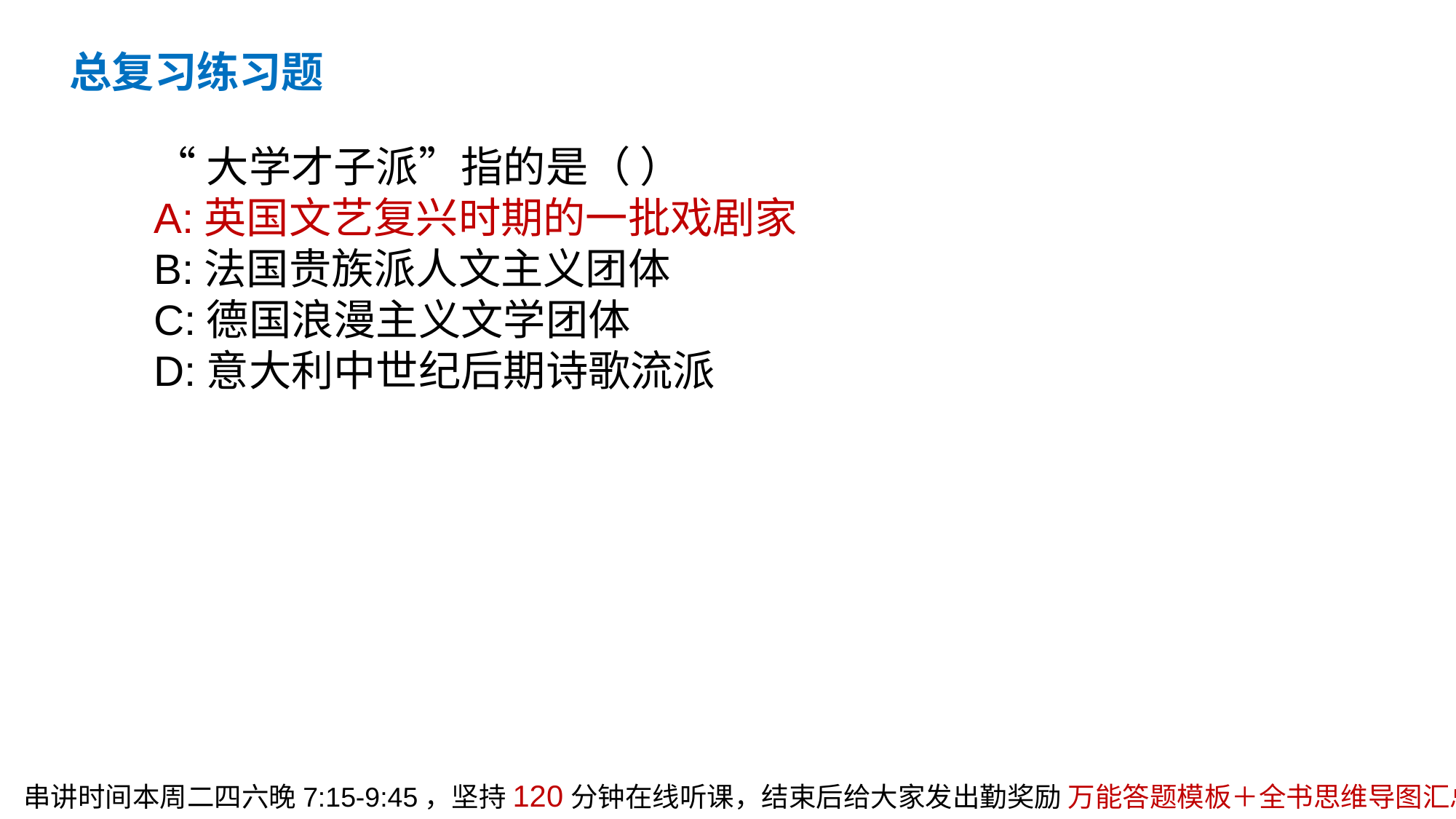

总复习练习题
“大学才子派”指的是（ ）
A:英国文艺复兴时期的一批戏剧家
B:法国贵族派人文主义团体
C:德国浪漫主义文学团体
D:意大利中世纪后期诗歌流派